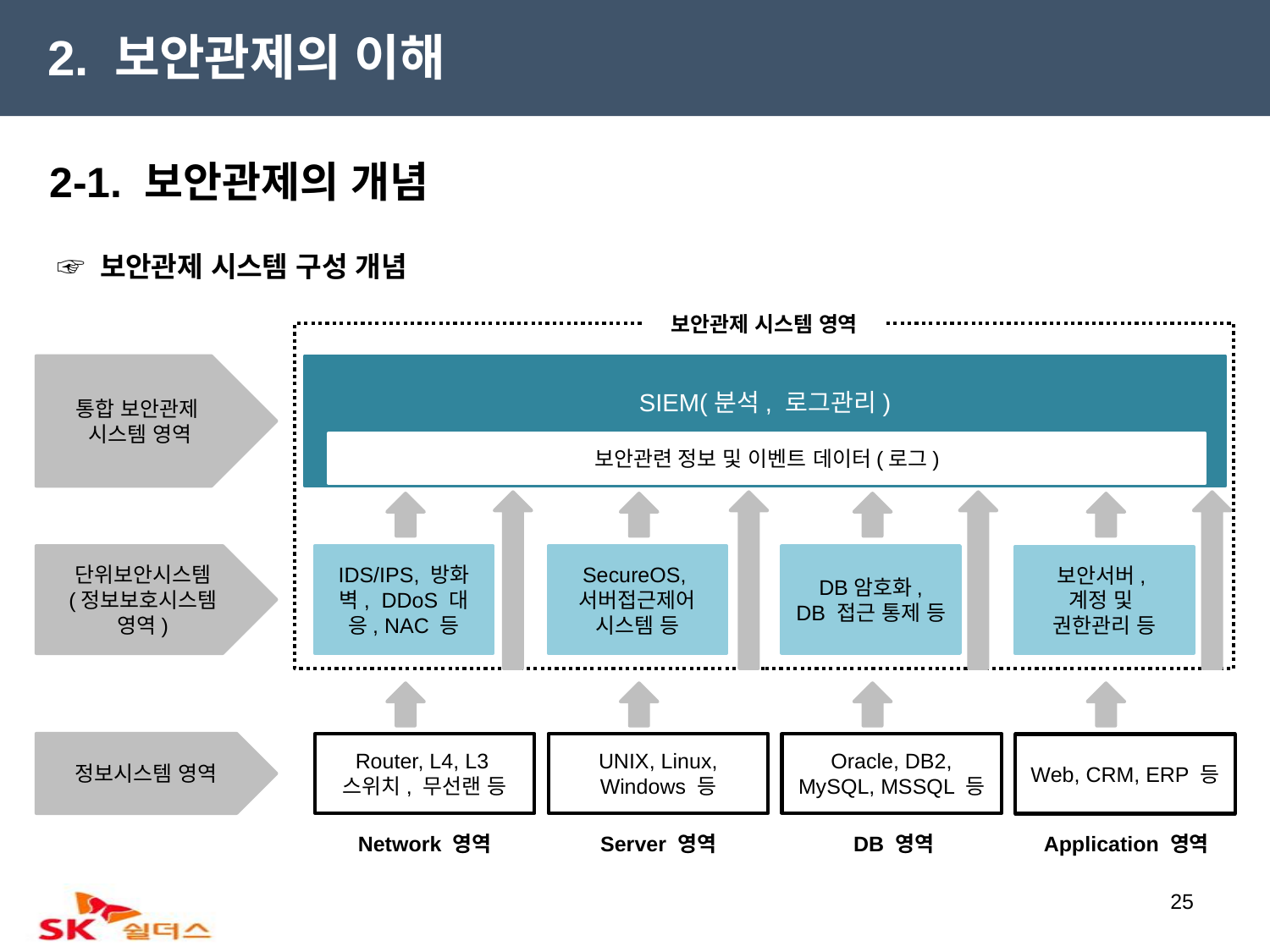

2. 보안관제의 이해
2-1. 보안관제의 개념
 ☞ 보안관제 시스템 구성 개념
보안관제 시스템 영역

통합 보안관제
시스템 영역
SIEM(분석, 로그관리)

보안관련 정보 및 이벤트 데이터(로그)

단위보안시스템
(정보보호시스템
영역)
IDS/IPS, 방화벽,  DDoS 대응, NAC 등
SecureOS,
서버접근제어
시스템 등
DB암호화,
DB 접근 통제 등
보안서버,
계정 및
권한관리 등

정보시스템 영역
Router, L4, L3스위치, 무선랜 등
UNIX, Linux, Windows 등
Oracle, DB2, MySQL, MSSQL 등
Web, CRM, ERP 등
Network 영역
Server 영역
DB 영역
Application 영역
25